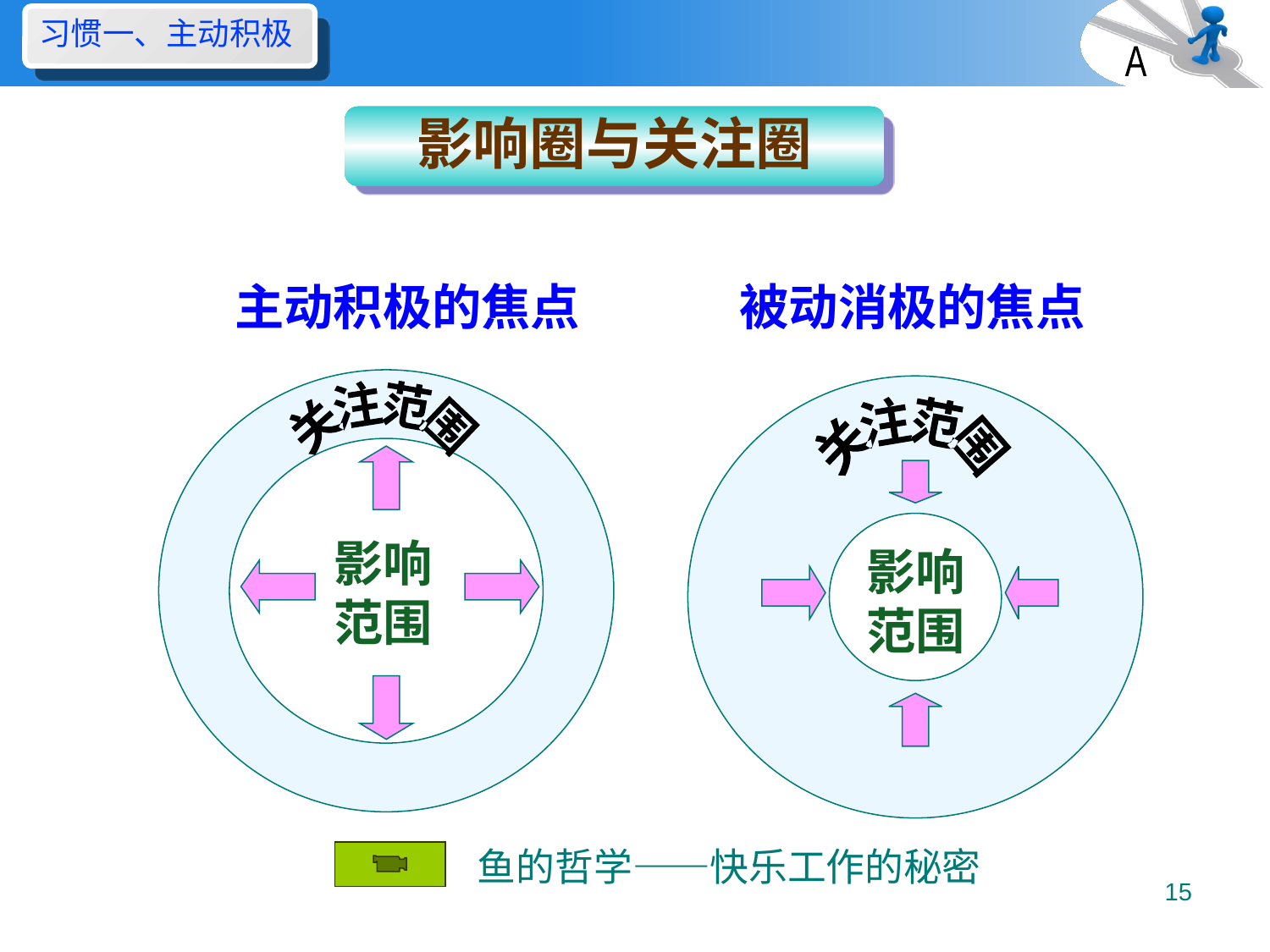

习惯一、主动积极
A
影响圈与关注圈
主动积极的焦点
被动消极的焦点

关注范围
关注范围

影响范围
影响范围

鱼的哲学——快乐工作的秘密

15